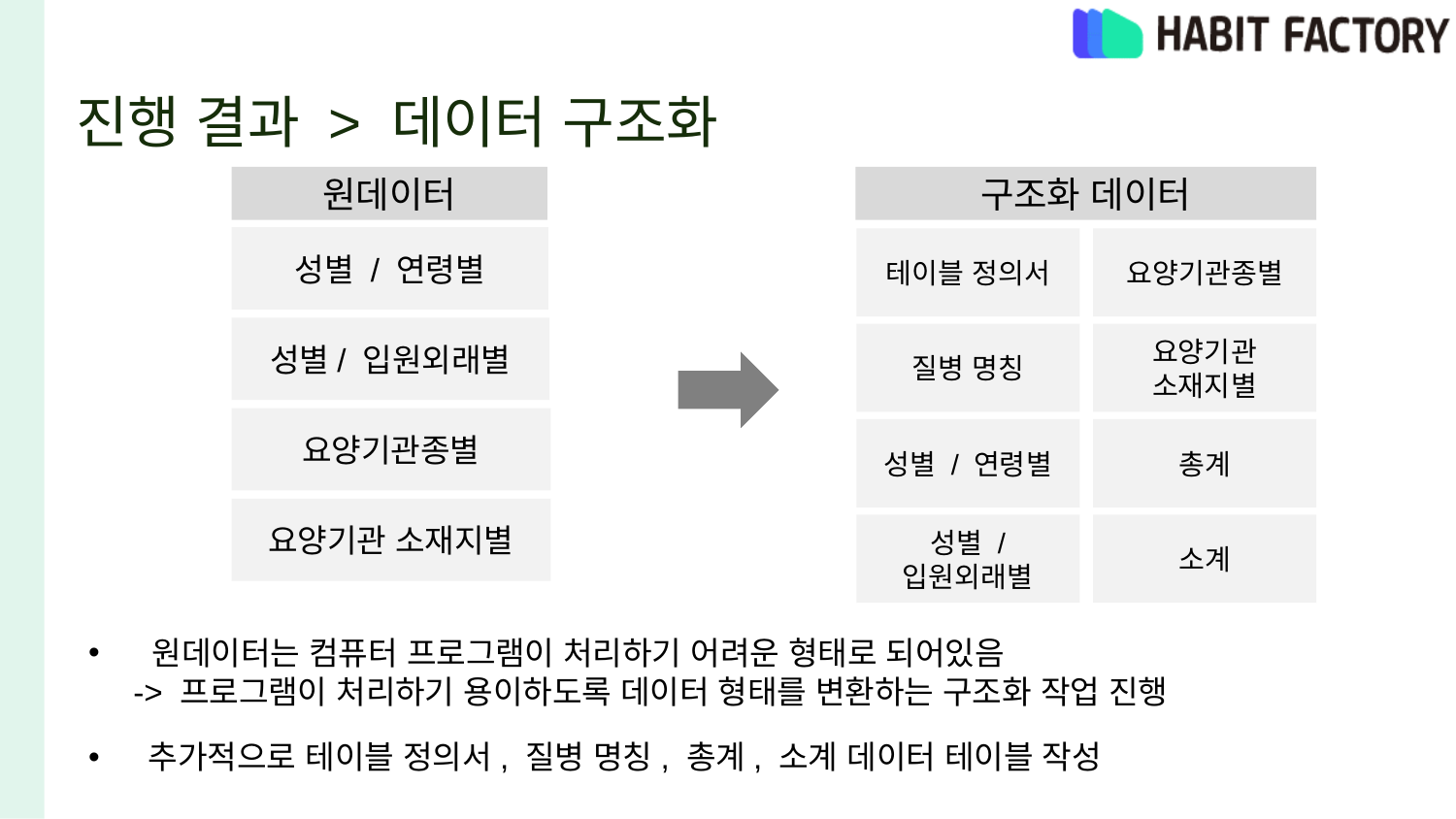

# 진행 결과 > 데이터 구조화
원데이터
구조화 데이터
성별 / 연령별
테이블 정의서
요양기관종별
성별/ 입원외래별
질병 명칭
요양기관 소재지별

요양기관종별
성별 / 연령별
총계
요양기관 소재지별
성별 / 입원외래별
소계
   원데이터는 컴퓨터 프로그램이 처리하기 어려운 형태로 되어있음
     -> 프로그램이 처리하기 용이하도록 데이터 형태를 변환하는 구조화 작업 진행

  추가적으로 테이블 정의서, 질병 명칭, 총계, 소계 데이터 테이블 작성